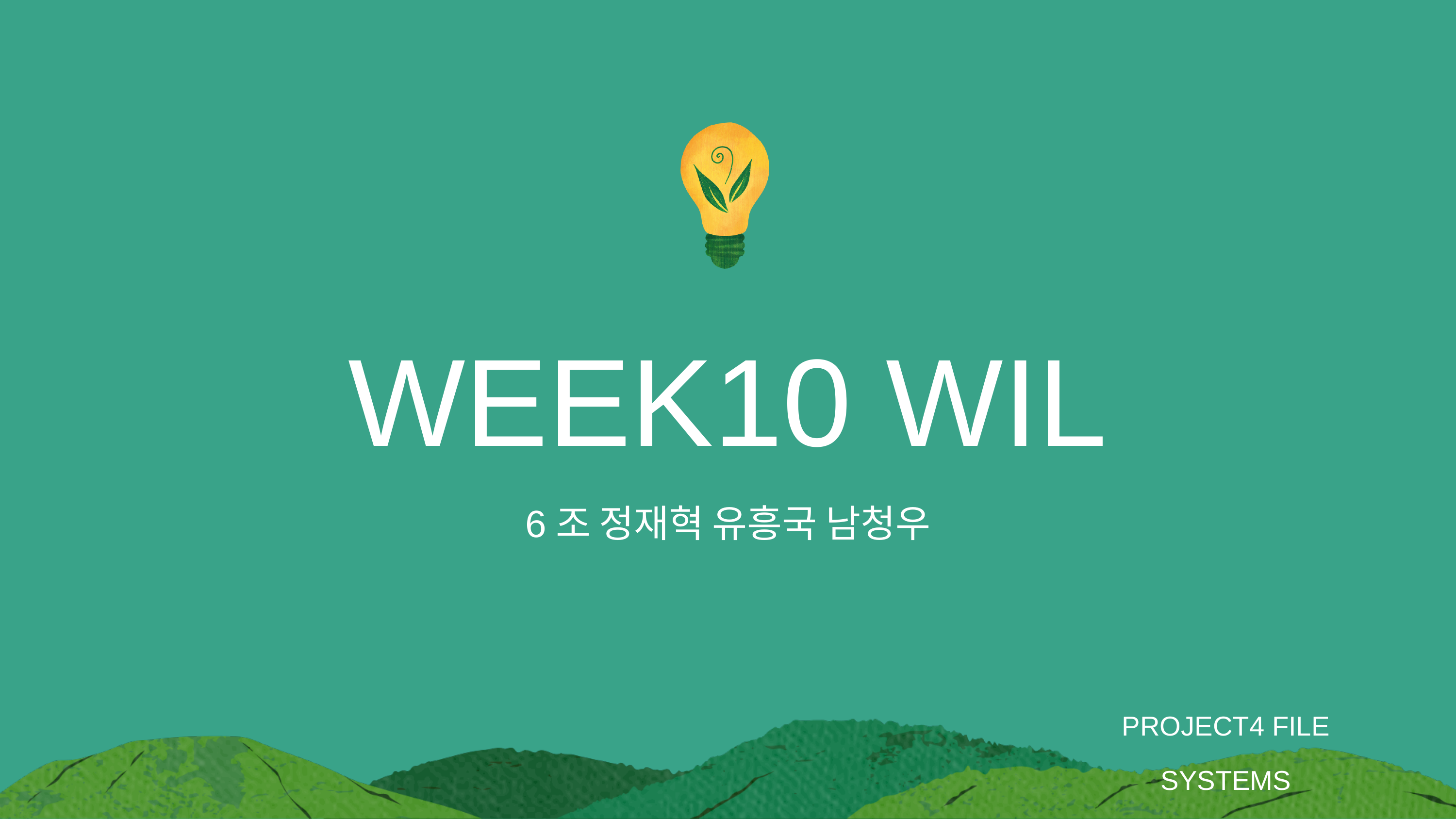

WEEK10 WIL
6조 정재혁 유흥국 남청우
PROJECT4 FILE SYSTEMS